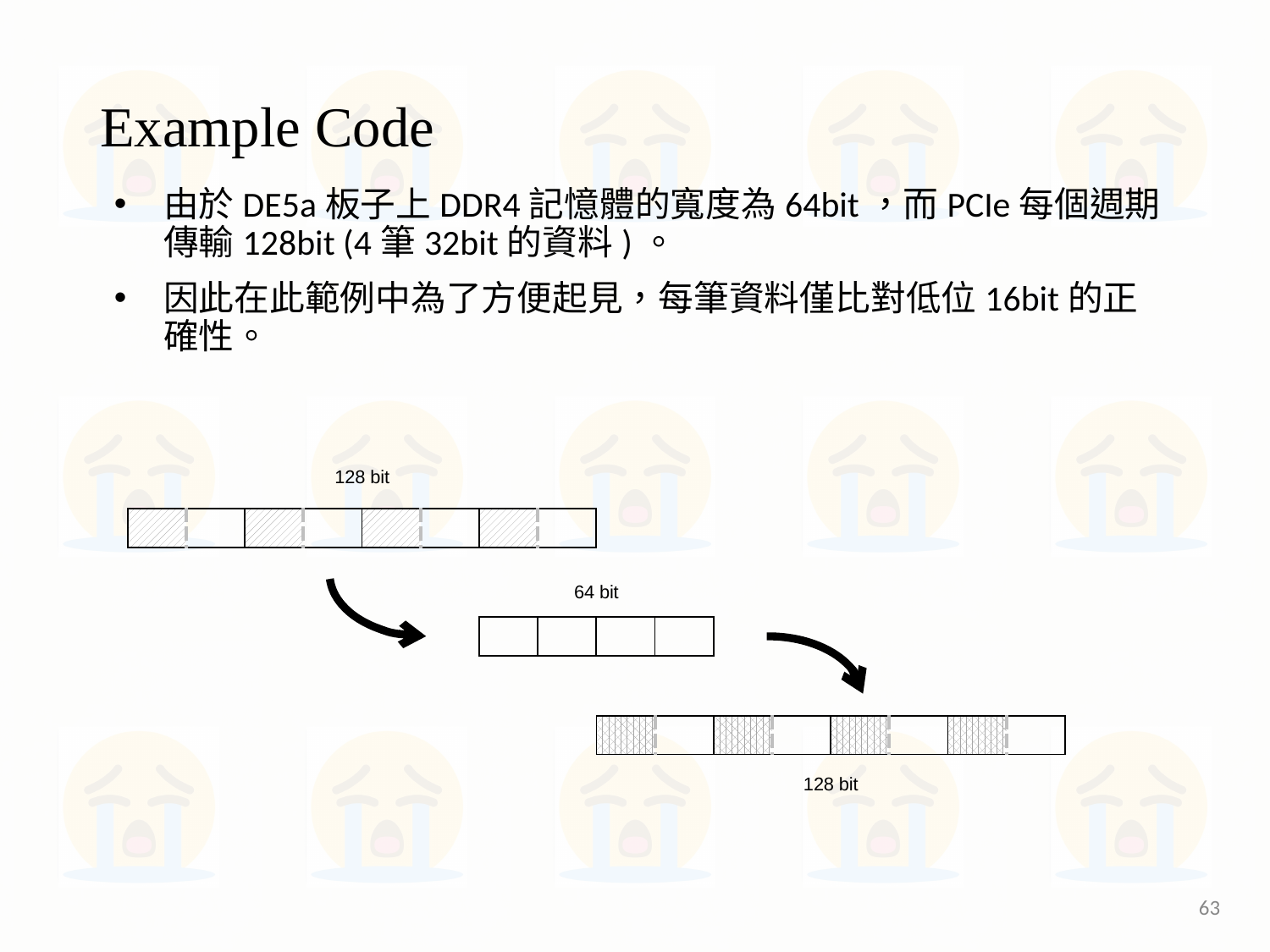

Example Code
由於DE5a板子上DDR4記憶體的寬度為64bit，而PCIe每個週期傳輸128bit (4筆32bit的資料)。
因此在此範例中為了方便起見，每筆資料僅比對低位16bit的正確性。

128 bit
|  |  |  |  |  |  |  |  |
| --- | --- | --- | --- | --- | --- | --- | --- |

64 bit
|  |  |  |  |
| --- | --- | --- | --- |

|  |  |  |  |  |  |  |  |
| --- | --- | --- | --- | --- | --- | --- | --- |
128 bit
63